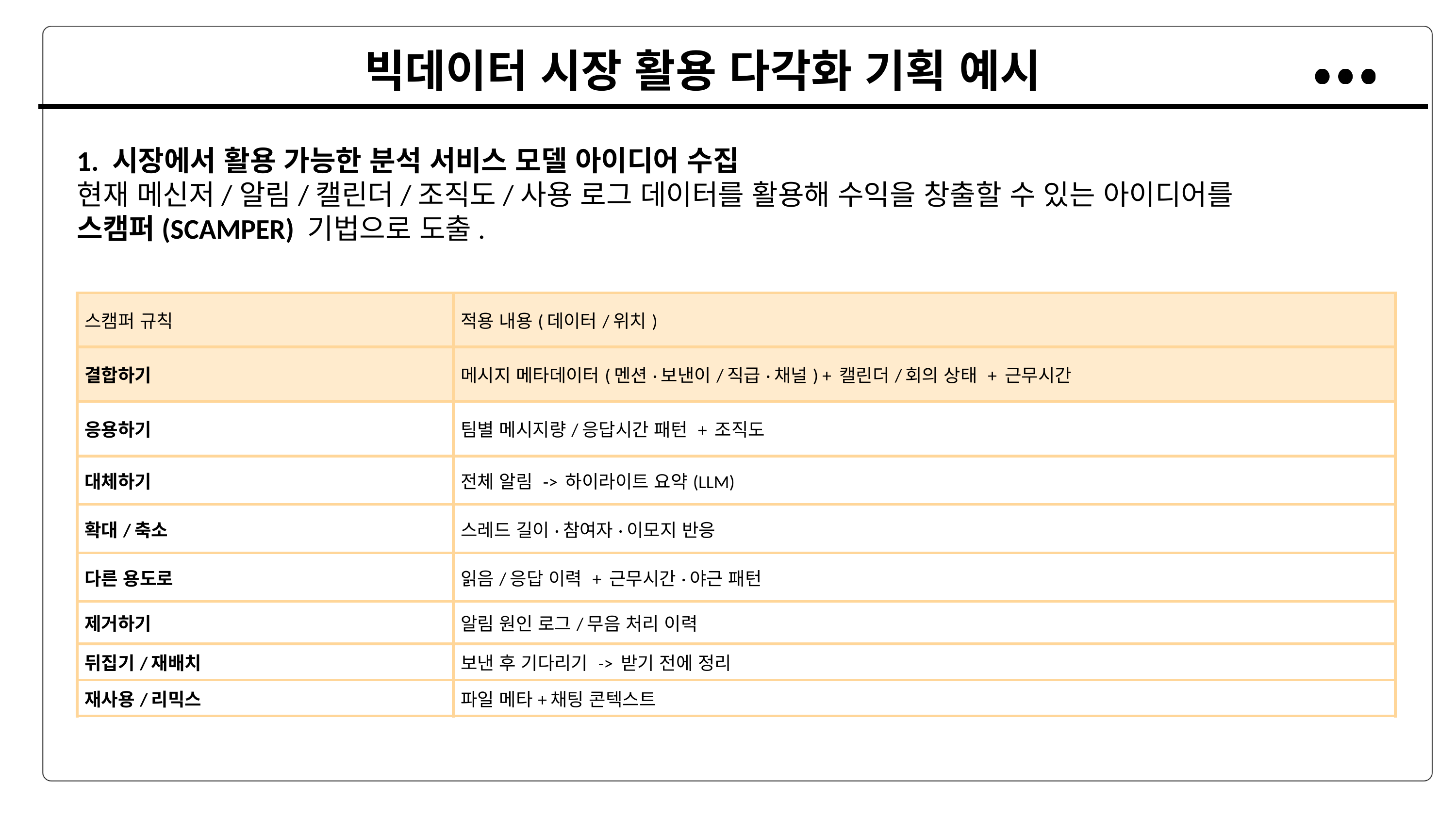

빅데이터 시장 활용 다각화 기획 예시

1. 시장에서 활용 가능한 분석 서비스 모델 아이디어 수집
현재 메신저/알림/캘린더/조직도/사용 로그 데이터를 활용해 수익을 창출할 수 있는 아이디어를 스캠퍼(SCAMPER) 기법으로 도출.
| 스캠퍼 규칙 | 적용 내용(데이터/위치) |
| --- | --- |
| 결합하기 | 메시지 메타데이터(멘션·보낸이/직급·채널) + 캘린더/회의 상태 + 근무시간 |
| 응용하기 | 팀별 메시지량/응답시간 패턴 + 조직도 |
| 대체하기 | 전체 알림 -> 하이라이트 요약(LLM) |
| 확대/축소 | 스레드 길이·참여자·이모지 반응 |
| 다른 용도로 | 읽음/응답 이력 + 근무시간·야근 패턴 |
| 제거하기 | 알림 원인 로그/무음 처리 이력 |
| 뒤집기/재배치 | 보낸 후 기다리기 -> 받기 전에 정리 |
| 재사용/리믹스 | 파일 메타+채팅 콘텍스트 |